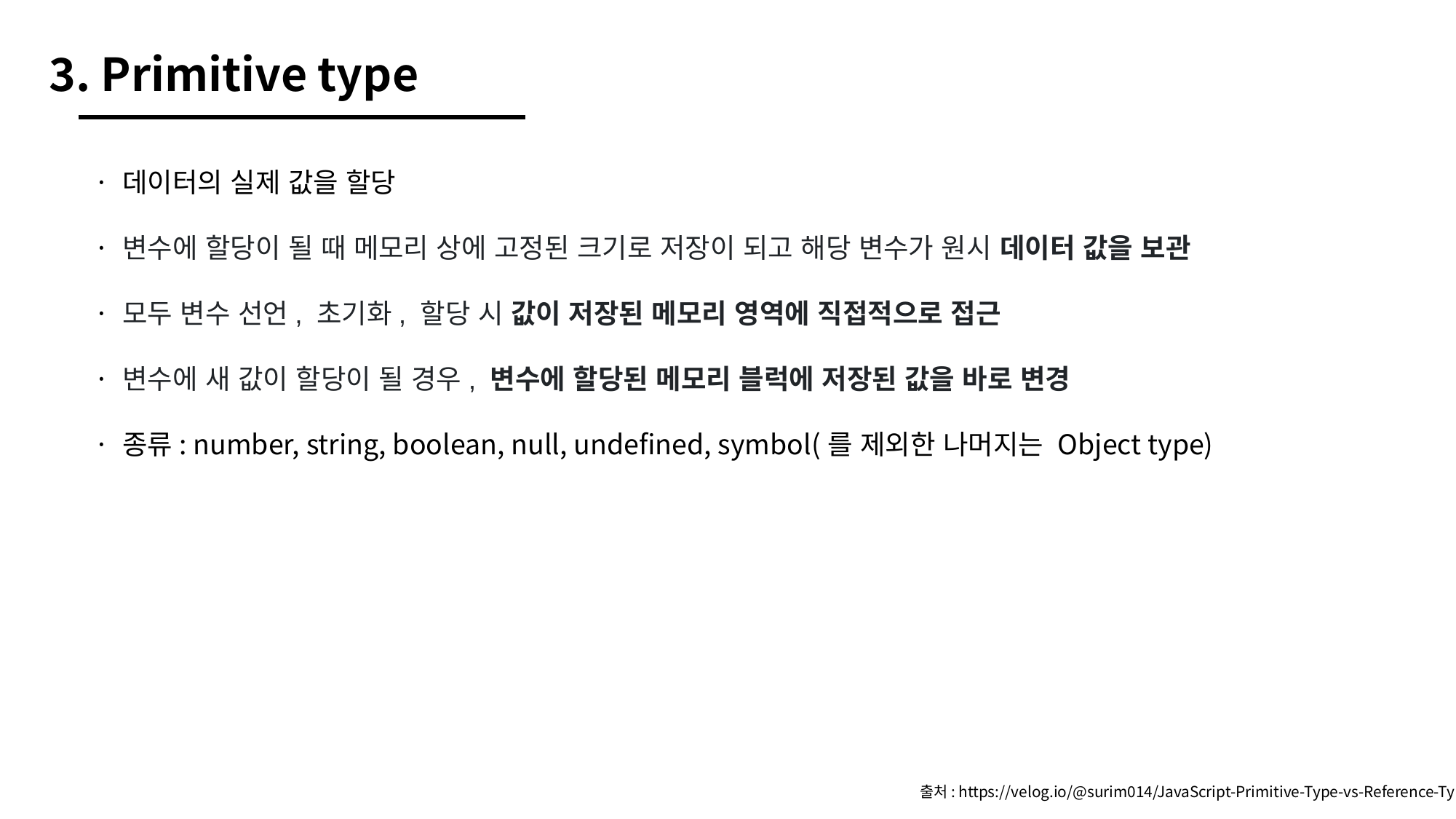

3. Primitive type
· 데이터의 실제 값을 할당

· 변수에 할당이 될 때 메모리 상에 고정된 크기로 저장이 되고 해당 변수가 원시 데이터 값을 보관

· 모두 변수 선언, 초기화, 할당 시 값이 저장된 메모리 영역에 직접적으로 접근

· 변수에 새 값이 할당이 될 경우, 변수에 할당된 메모리 블럭에 저장된 값을 바로 변경

· 종류: number, string, boolean, null, undefined, symbol(를 제외한 나머지는 Object type)
출처: https://velog.io/@surim014/JavaScript-Primitive-Type-vs-Reference-Type